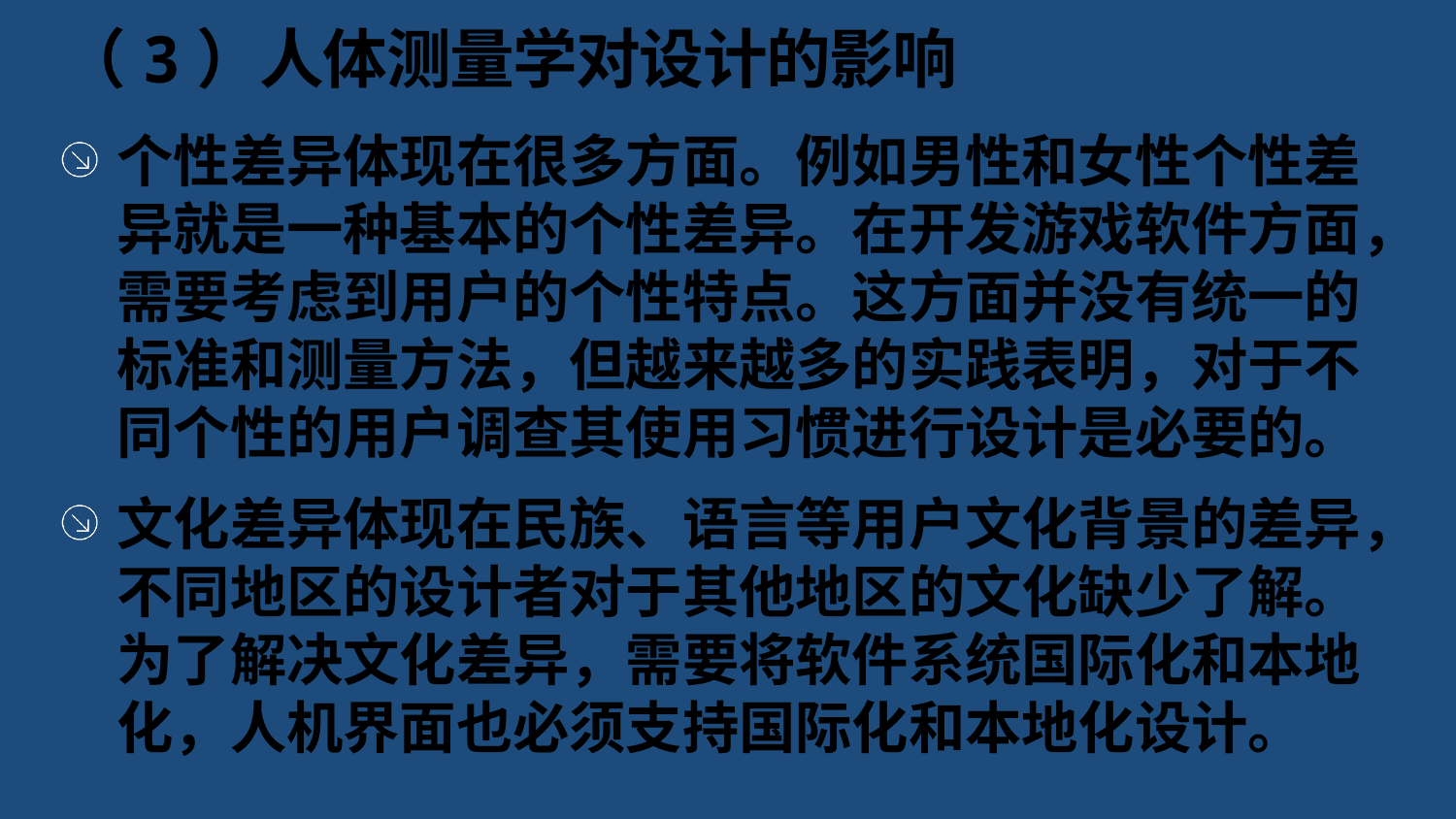

# （3）人体测量学对设计的影响
个性差异体现在很多方面。例如男性和女性个性差异就是一种基本的个性差异。在开发游戏软件方面，需要考虑到用户的个性特点。这方面并没有统一的标准和测量方法，但越来越多的实践表明，对于不同个性的用户调查其使用习惯进行设计是必要的。
文化差异体现在民族、语言等用户文化背景的差异，不同地区的设计者对于其他地区的文化缺少了解。为了解决文化差异，需要将软件系统国际化和本地化，人机界面也必须支持国际化和本地化设计。